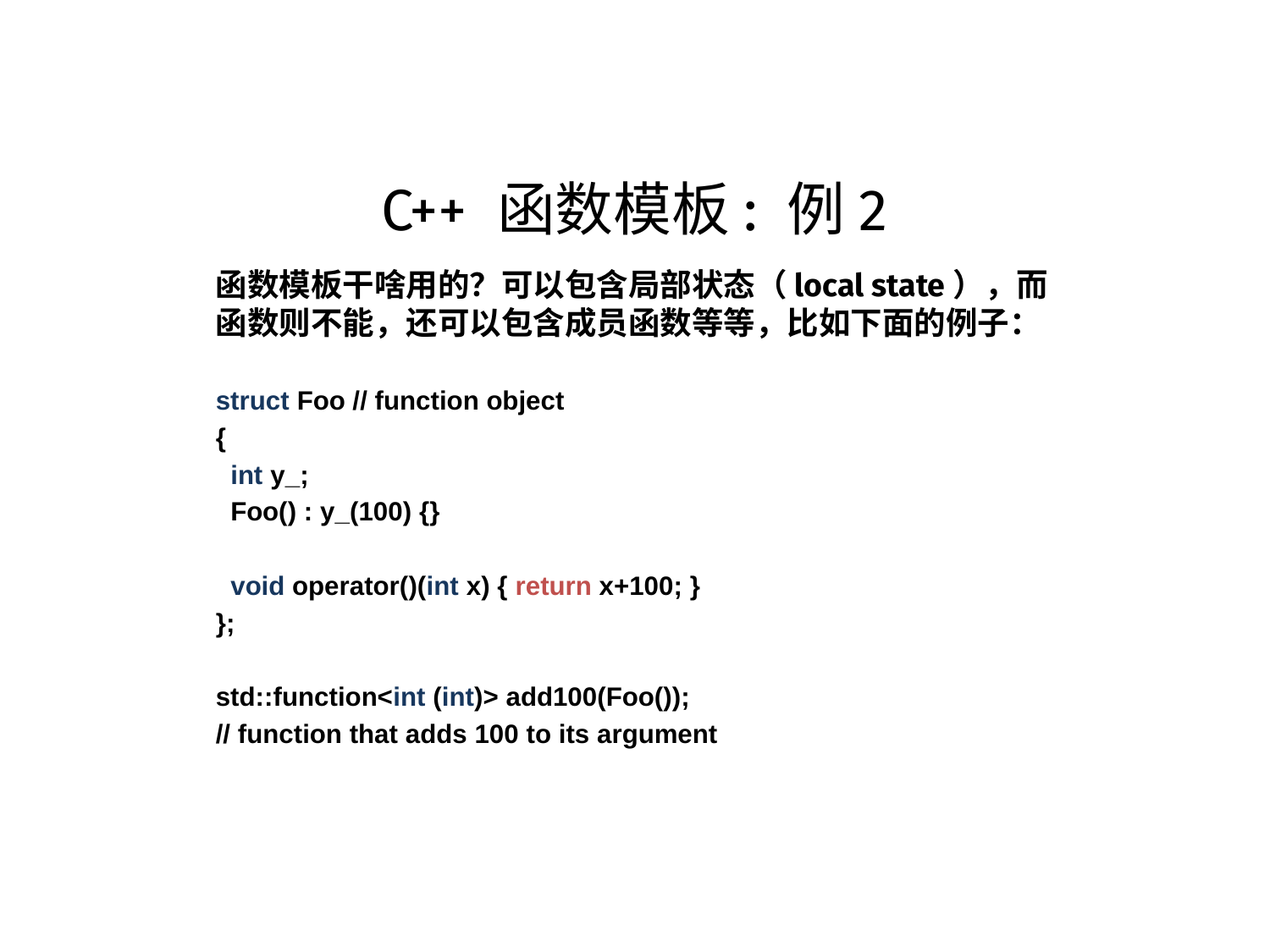

C++ 函数模板: 例2
函数模板干啥用的？可以包含局部状态（local state），而函数则不能，还可以包含成员函数等等，比如下面的例子：

struct Foo // function object
{
  int y_;
  Foo() : y_(100) {}

  void operator()(int x) { return x+100; }
};

std::function<int (int)> add100(Foo());
// function that adds 100 to its argument